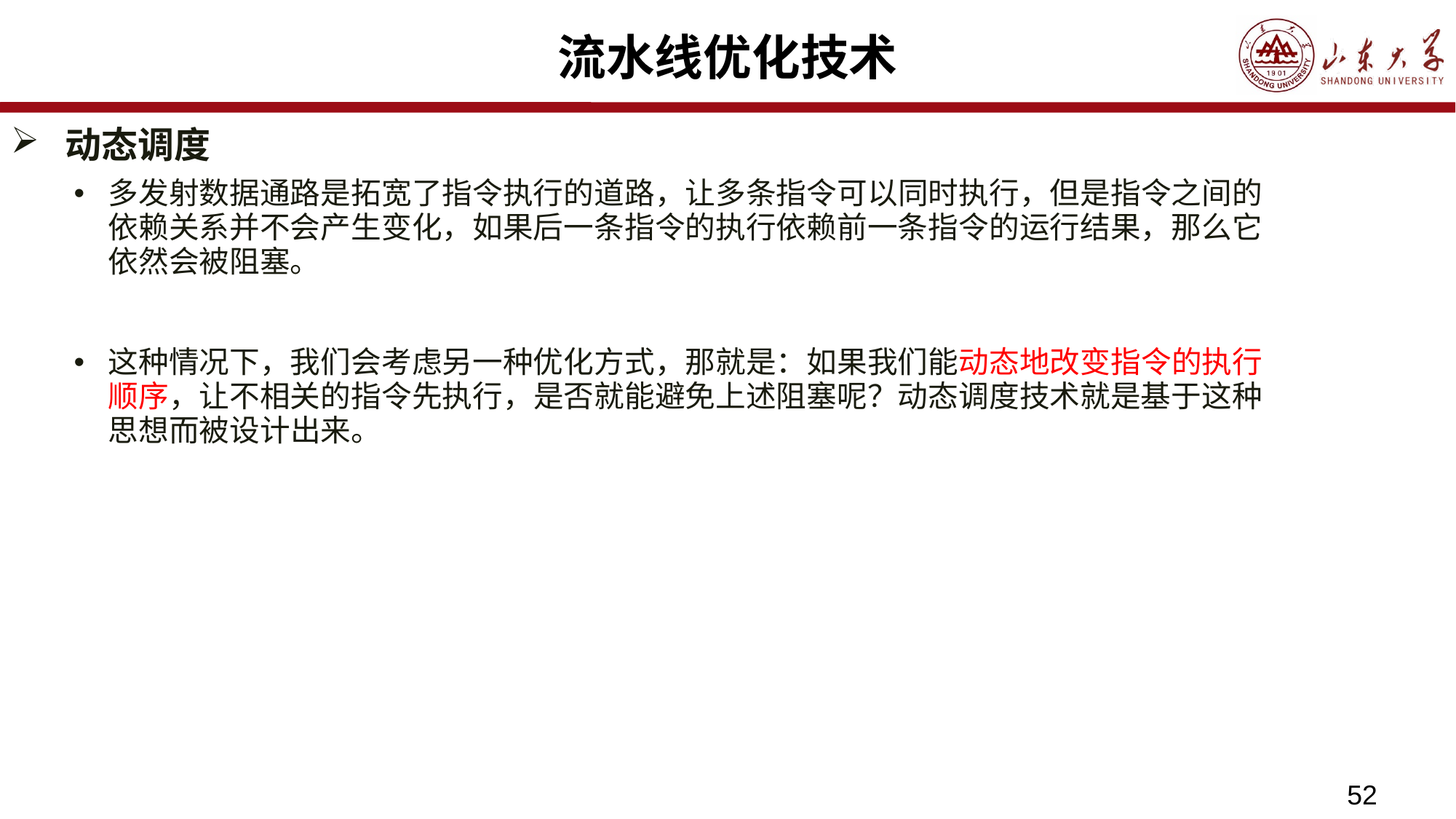

# 流水线优化技术
动态调度
多发射数据通路是拓宽了指令执行的道路，让多条指令可以同时执行，但是指令之间的依赖关系并不会产生变化，如果后一条指令的执行依赖前一条指令的运行结果，那么它依然会被阻塞。

这种情况下，我们会考虑另一种优化方式，那就是：如果我们能动态地改变指令的执行顺序，让不相关的指令先执行，是否就能避免上述阻塞呢？动态调度技术就是基于这种思想而被设计出来。

52